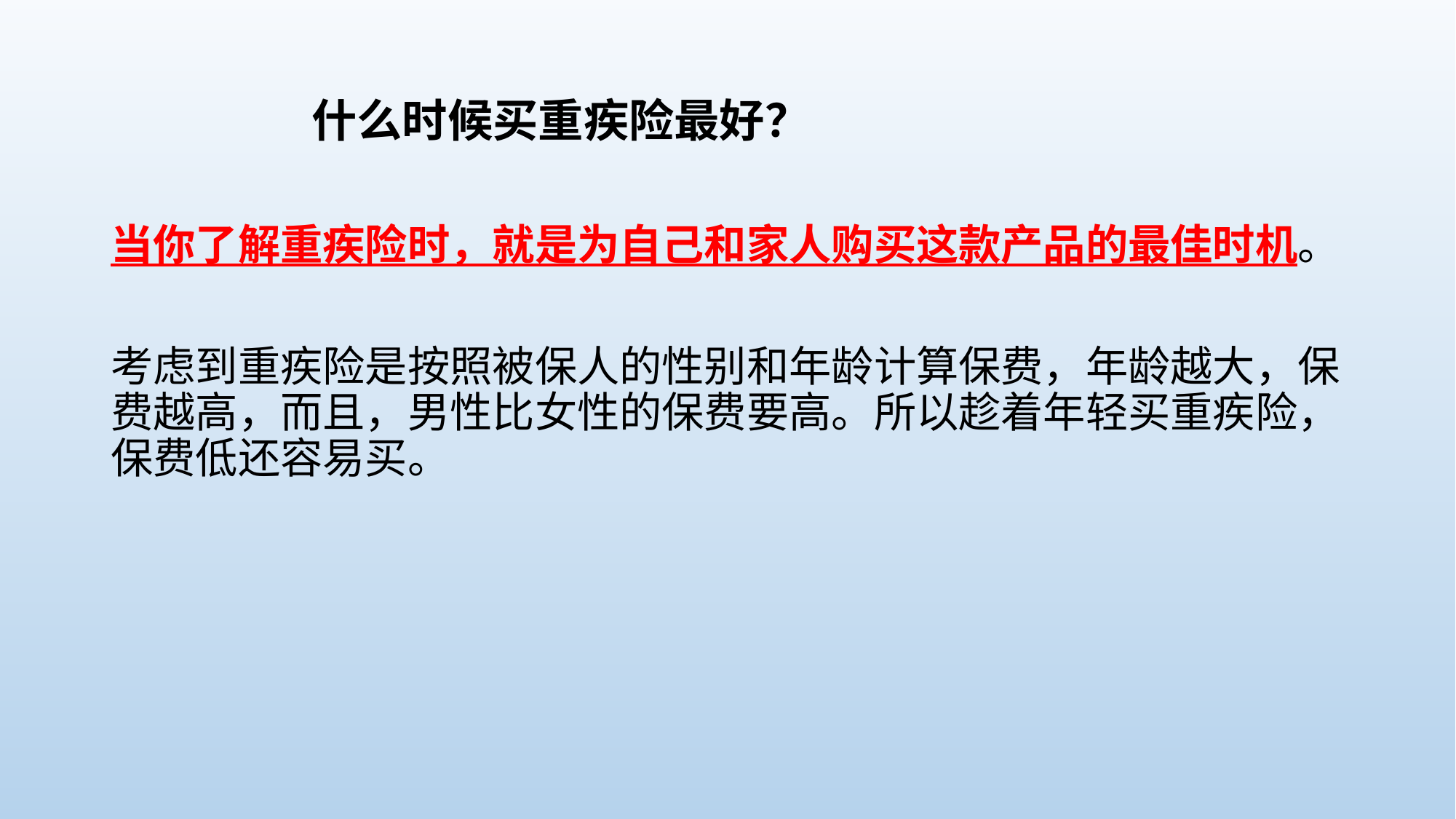

# 什么时候买重疾险最好？
当你了解重疾险时，就是为自己和家人购买这款产品的最佳时机。

考虑到重疾险是按照被保人的性别和年龄计算保费，年龄越大，保费越高，而且，男性比女性的保费要高。所以趁着年轻买重疾险，保费低还容易买。